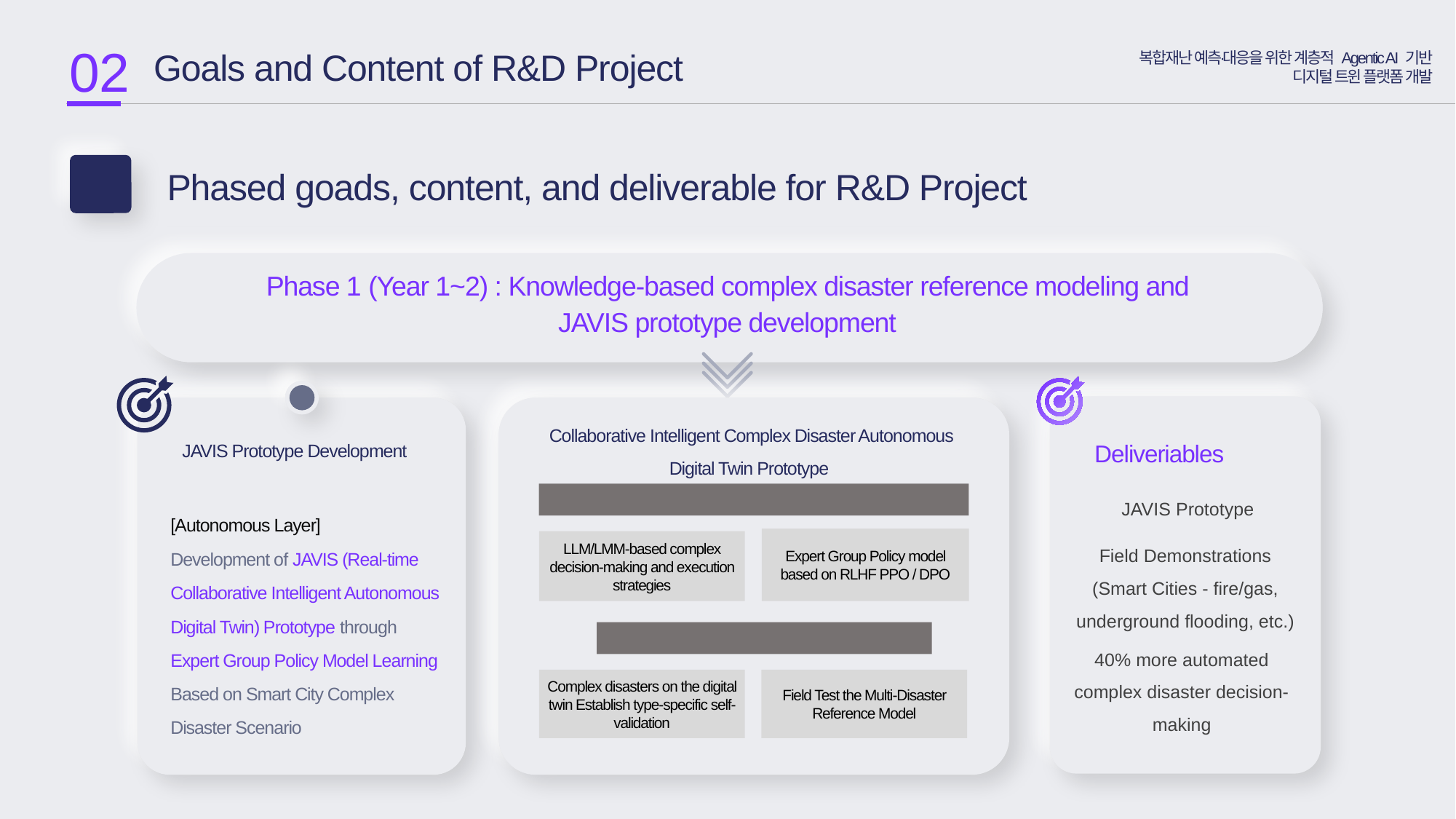

02
 Goals and Content of R&D Project
복합재난 예측∙대응을 위한 계층적 Agentic AI 기반
디지털 트윈 플랫폼 개발

Phased goads, content, and deliverable for R&D Project
2-3

Phase 1 (Year 1~2) : Knowledge-based complex disaster reference modeling and JAVIS prototype development

3

Collaborative Intelligent Complex Disaster Autonomous Digital Twin Prototype
Deliveriables
JAVIS Prototype Development
JAVIS Prototype
[Collaboration Intelligence - Expert Group Policy]
[Autonomous Layer]
Development of JAVIS (Real-time Collaborative Intelligent Autonomous Digital Twin) Prototype through Expert Group Policy Model Learning Based on Smart City Complex Disaster Scenario
Field Demonstrations
(Smart Cities - fire/gas, underground flooding, etc.)
Expert Group Policy model based on RLHF PPO / DPO
LLM/LMM-based complex decision-making and execution strategies
[Autonomous verification and response]
40% more automated complex disaster decision-making
Complex disasters on the digital twin Establish type-specific self-validation
Field Test the Multi-Disaster Reference Model